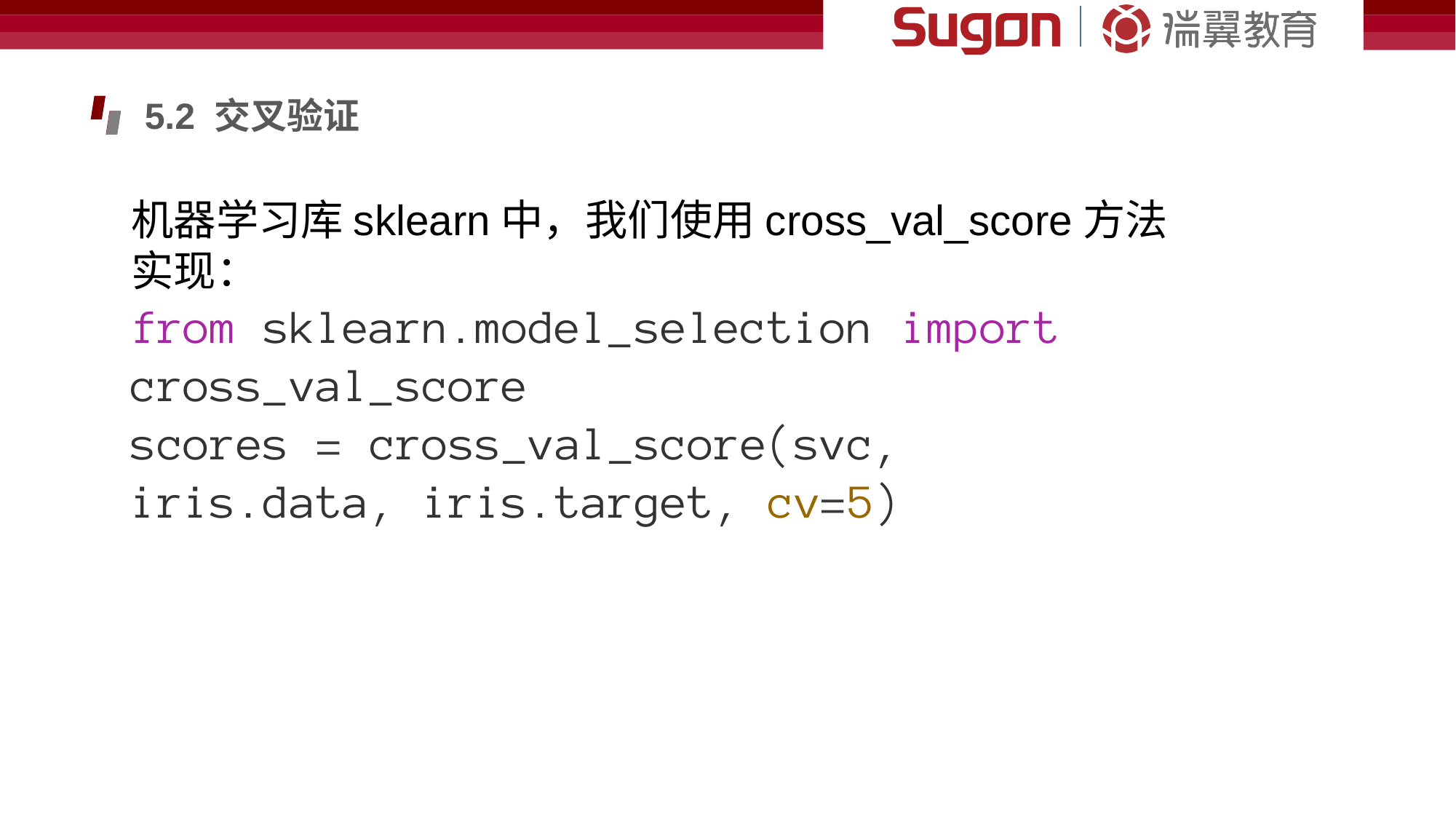

5.2 交叉验证

机器学习库sklearn中，我们使用cross_val_score方法实现：
from sklearn.model_selection import cross_val_score
scores = cross_val_score(svc, iris.data, iris.target, cv=5)